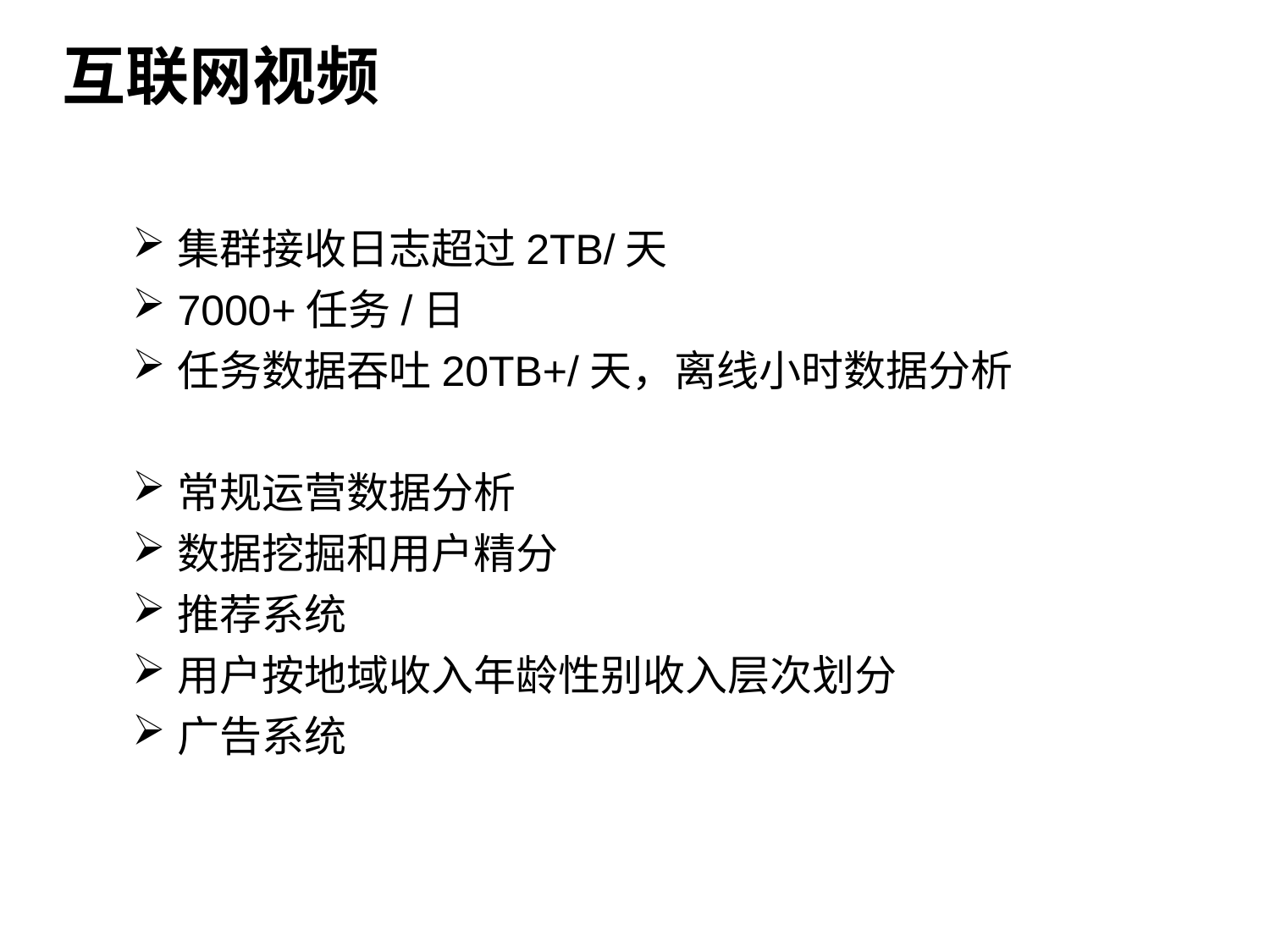

互联网视频
集群接收日志超过2TB/天
7000+任务/日
任务数据吞吐20TB+/天，离线小时数据分析

常规运营数据分析
数据挖掘和用户精分
推荐系统
用户按地域收入年龄性别收入层次划分
广告系统